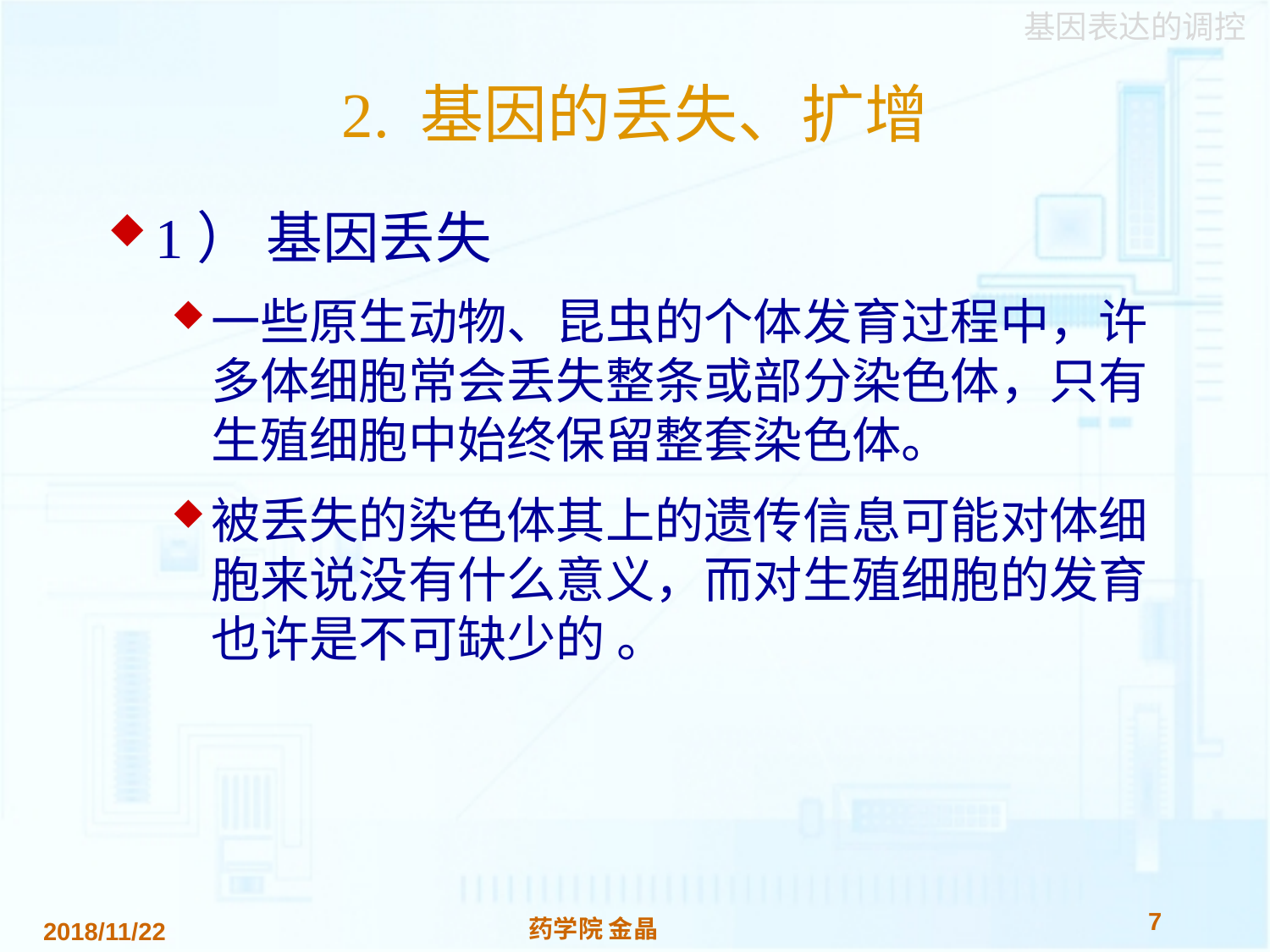

# 2. 基因的丢失、扩增
1） 基因丢失
一些原生动物、昆虫的个体发育过程中，许多体细胞常会丢失整条或部分染色体，只有生殖细胞中始终保留整套染色体。
被丢失的染色体其上的遗传信息可能对体细胞来说没有什么意义，而对生殖细胞的发育也许是不可缺少的 。
7
药学院 金晶
2018/11/22